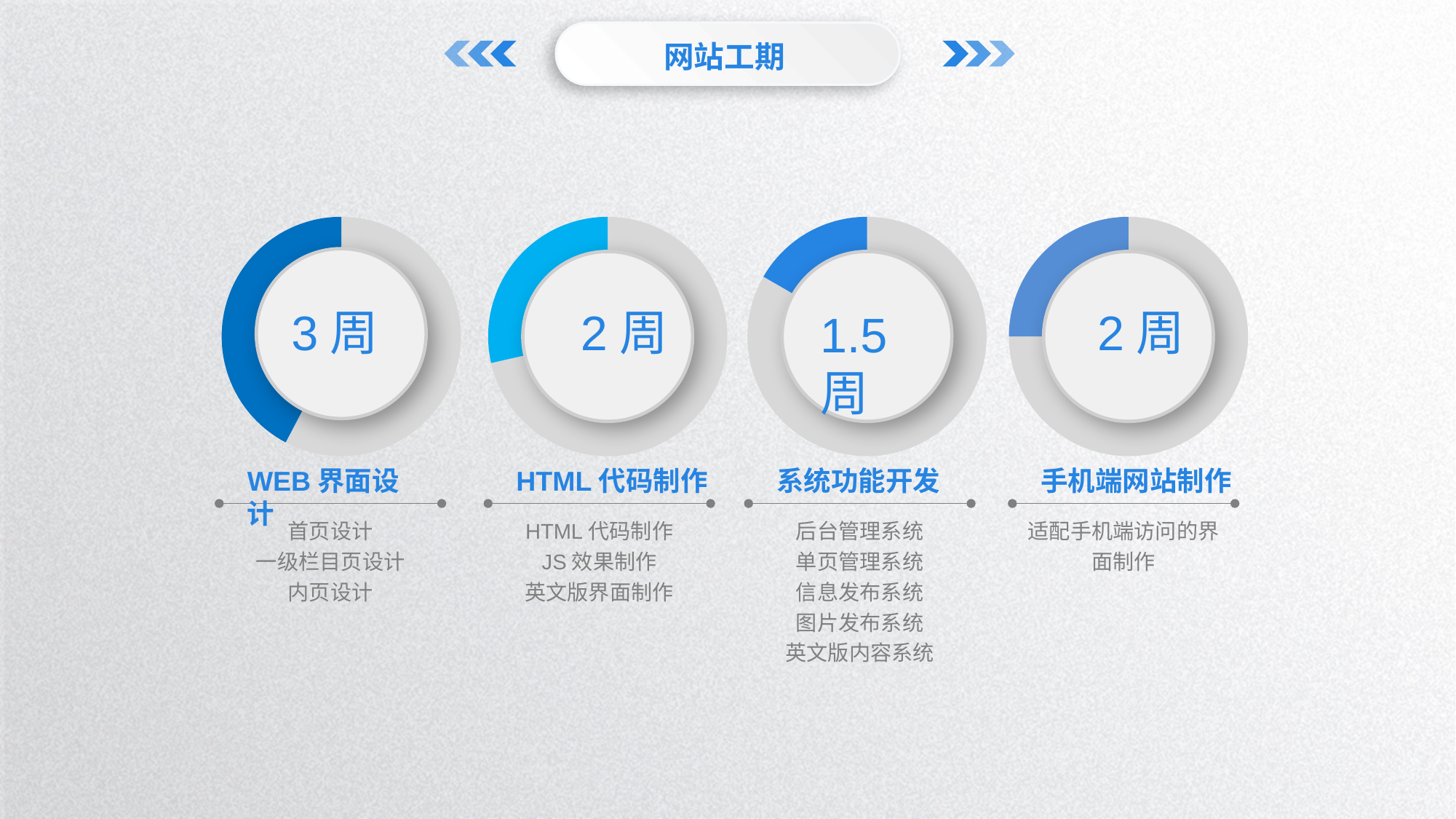

网站工期

### Chart

| Category | 销售额 |
|---|---|
| 第一季度 | 75.0 |
| 第二季度 | 55.0 |
3周

### Chart

| Category | 销售额 |
|---|---|
| 第一季度 | 50.0 |
| 第二季度 | 20.0 |
2周

### Chart

| Category | 销售额 |
|---|---|
| 第一季度 | 75.0 |
| 第二季度 | 15.0 |
1.5周

### Chart

| Category | 销售额 |
|---|---|
| 第一季度 | 75.0 |
| 第二季度 | 25.0 |
2周
WEB界面设计
HTML代码制作
系统功能开发
手机端网站制作
首页设计
一级栏目页设计
内页设计
HTML代码制作
JS效果制作
英文版界面制作
后台管理系统
单页管理系统
信息发布系统
图片发布系统
英文版内容系统
适配手机端访问的界面制作